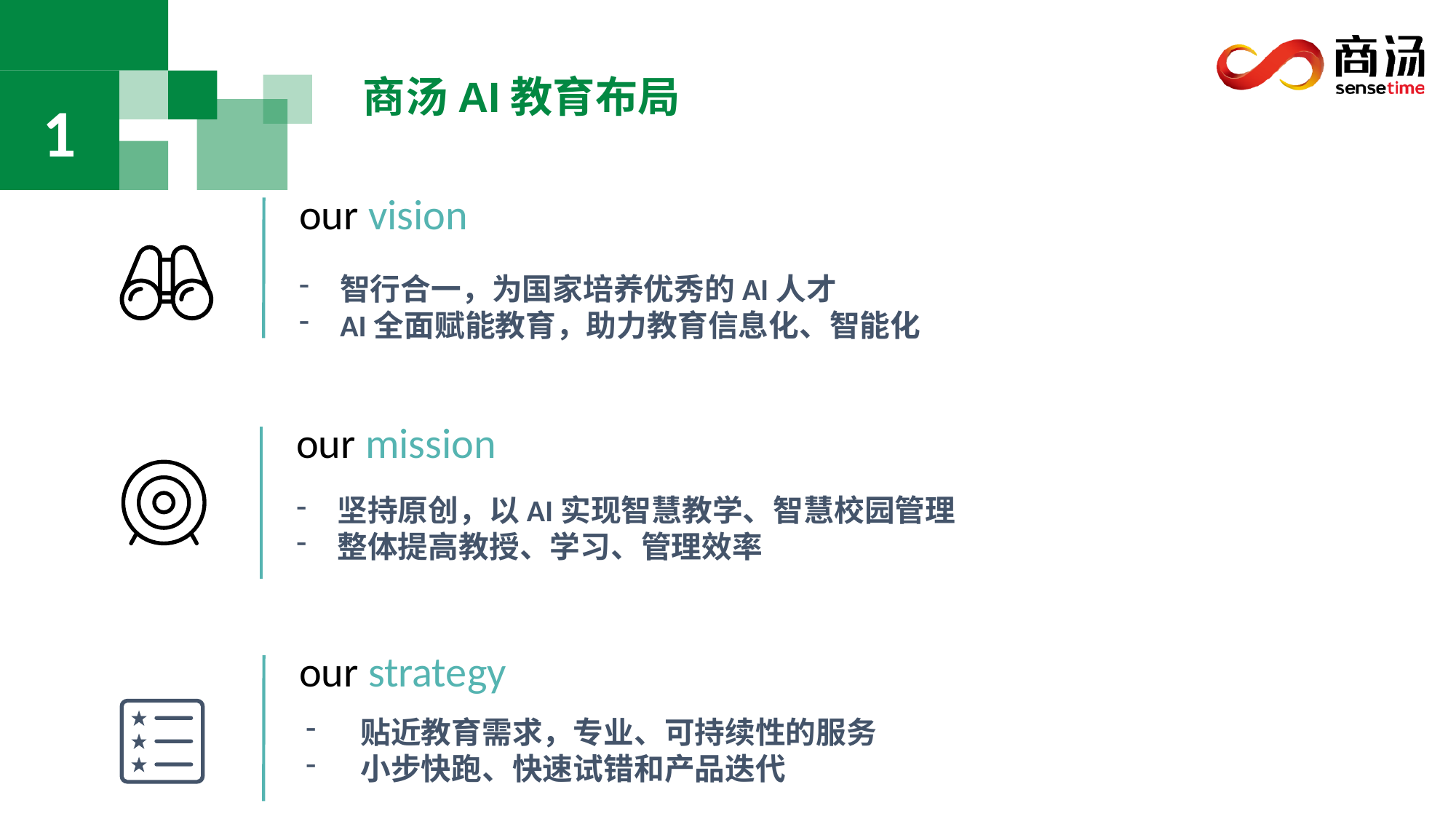

1
商汤AI教育布局
our vision
智行合一，为国家培养优秀的AI人才
AI全面赋能教育，助力教育信息化、智能化

our mission
坚持原创，以AI实现智慧教学、智慧校园管理
整体提高教授、学习、管理效率

our strategy
贴近教育需求，专业、可持续性的服务
小步快跑、快速试错和产品迭代